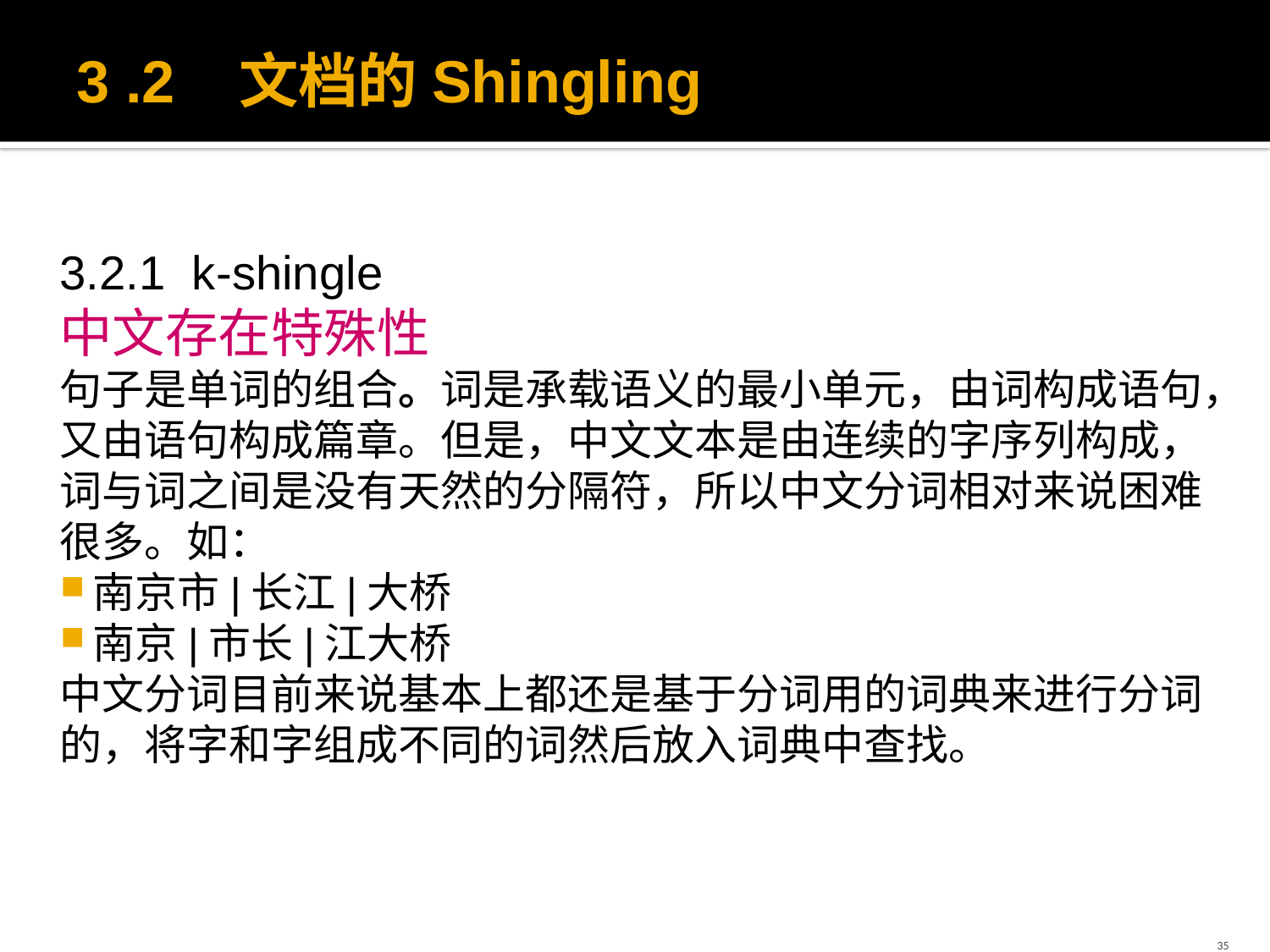

# 3 .2   文档的Shingling
3.2.1  k-shingle
中文存在特殊性
句子是单词的组合。词是承载语义的最小单元，由词构成语句，又由语句构成篇章。但是，中文文本是由连续的字序列构成，词与词之间是没有天然的分隔符，所以中文分词相对来说困难很多。如：
南京市|长江|大桥
南京|市长|江大桥
中文分词目前来说基本上都还是基于分词用的词典来进行分词的，将字和字组成不同的词然后放入词典中查找。
35